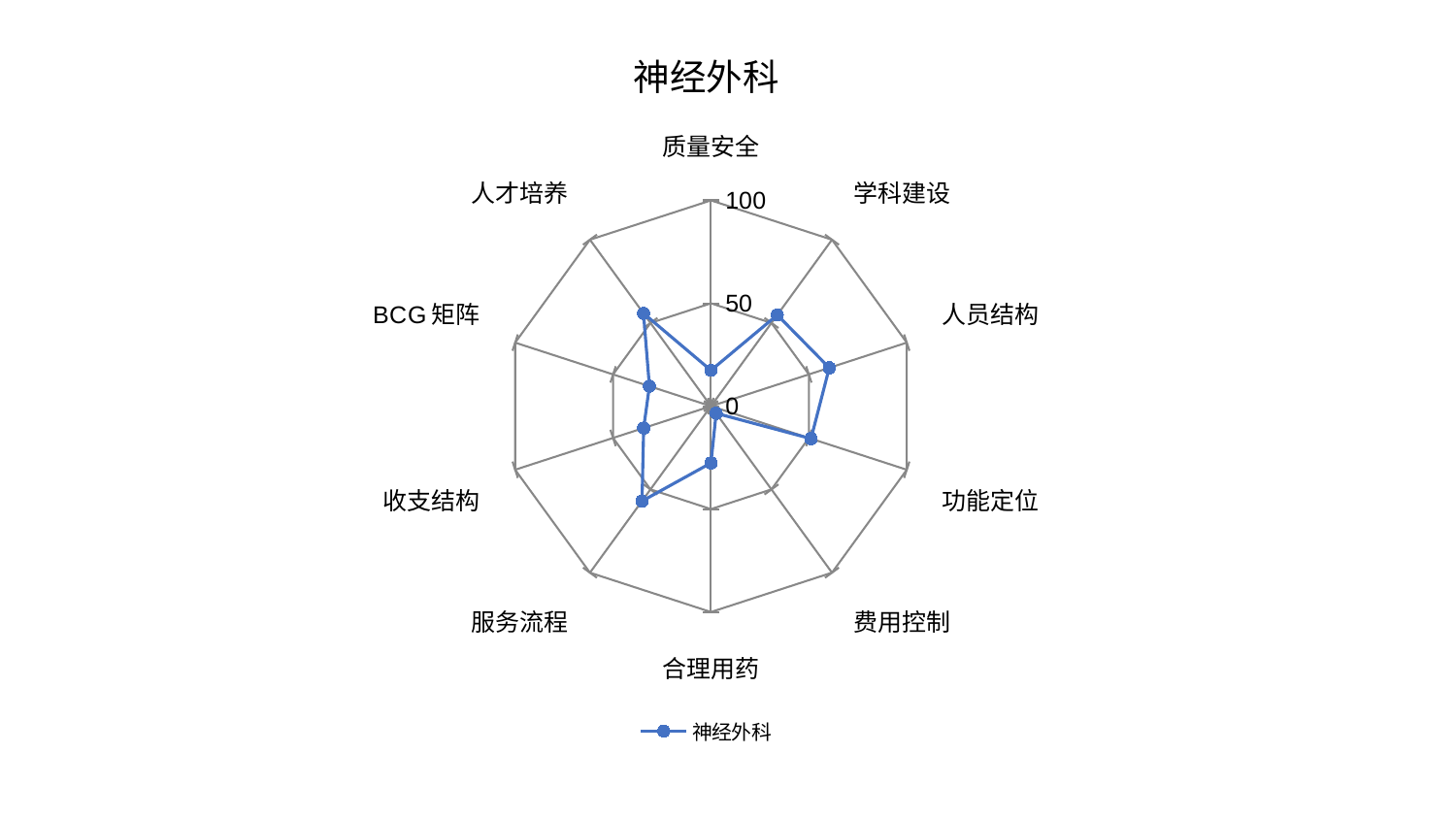

### Chart: 神经外科

| Category | 神经外科 |
|---|---|
| 质量安全 | 17.4066008366546 |
| 学科建设 | 54.803887505855194 |
| 人员结构 | 60.43887203183489 |
| 功能定位 | 51.10063663570324 |
| 费用控制 | 4.297960681852468 |
| 合理用药 | 27.593687975495246 |
| 服务流程 | 57.003136243526015 |
| 收支结构 | 34.38075789133913 |
| BCG矩阵 | 31.462606449783298 |
| 人才培养 | 55.758541246830134 |
118